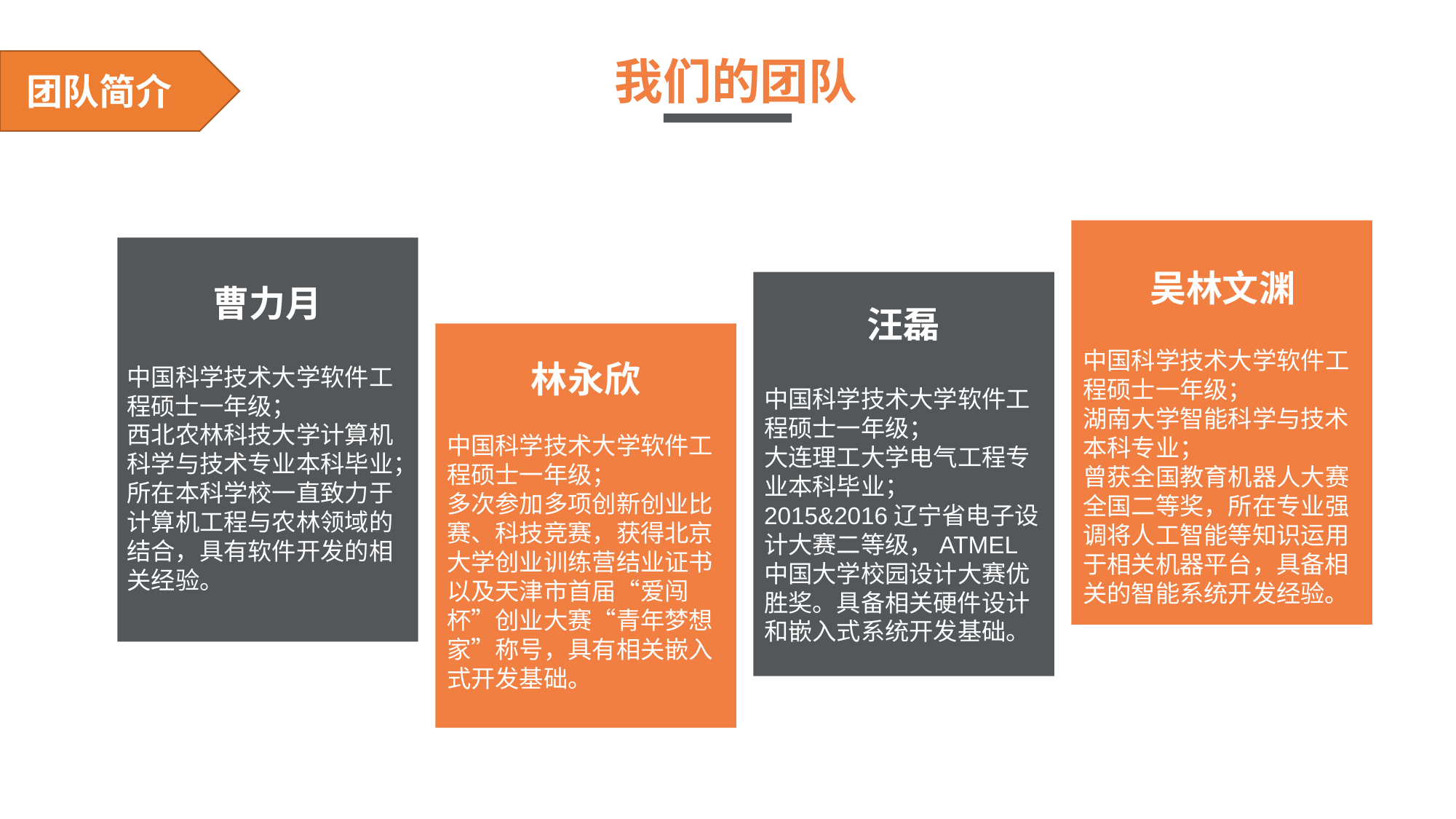

我们的团队
功能设计

团队简介

吴林文渊

曹力月
汪磊

中国科学技术大学软件工程硕士一年级；
湖南大学智能科学与技术本科专业；
曾获全国教育机器人大赛全国二等奖，所在专业强调将人工智能等知识运用于相关机器平台，具备相关的智能系统开发经验。
林永欣
中国科学技术大学软件工程硕士一年级；
西北农林科技大学计算机科学与技术专业本科毕业；所在本科学校一直致力于计算机工程与农林领域的结合，具有软件开发的相关经验。
中国科学技术大学软件工程硕士一年级；
大连理工大学电气工程专业本科毕业；
2015&2016辽宁省电子设计大赛二等级，ATMEL中国大学校园设计大赛优胜奖。具备相关硬件设计和嵌入式系统开发基础。
中国科学技术大学软件工程硕士一年级；
多次参加多项创新创业比赛、科技竞赛，获得北京大学创业训练营结业证书以及天津市首届“爱闯杯”创业大赛“青年梦想家”称号，具有相关嵌入式开发基础。